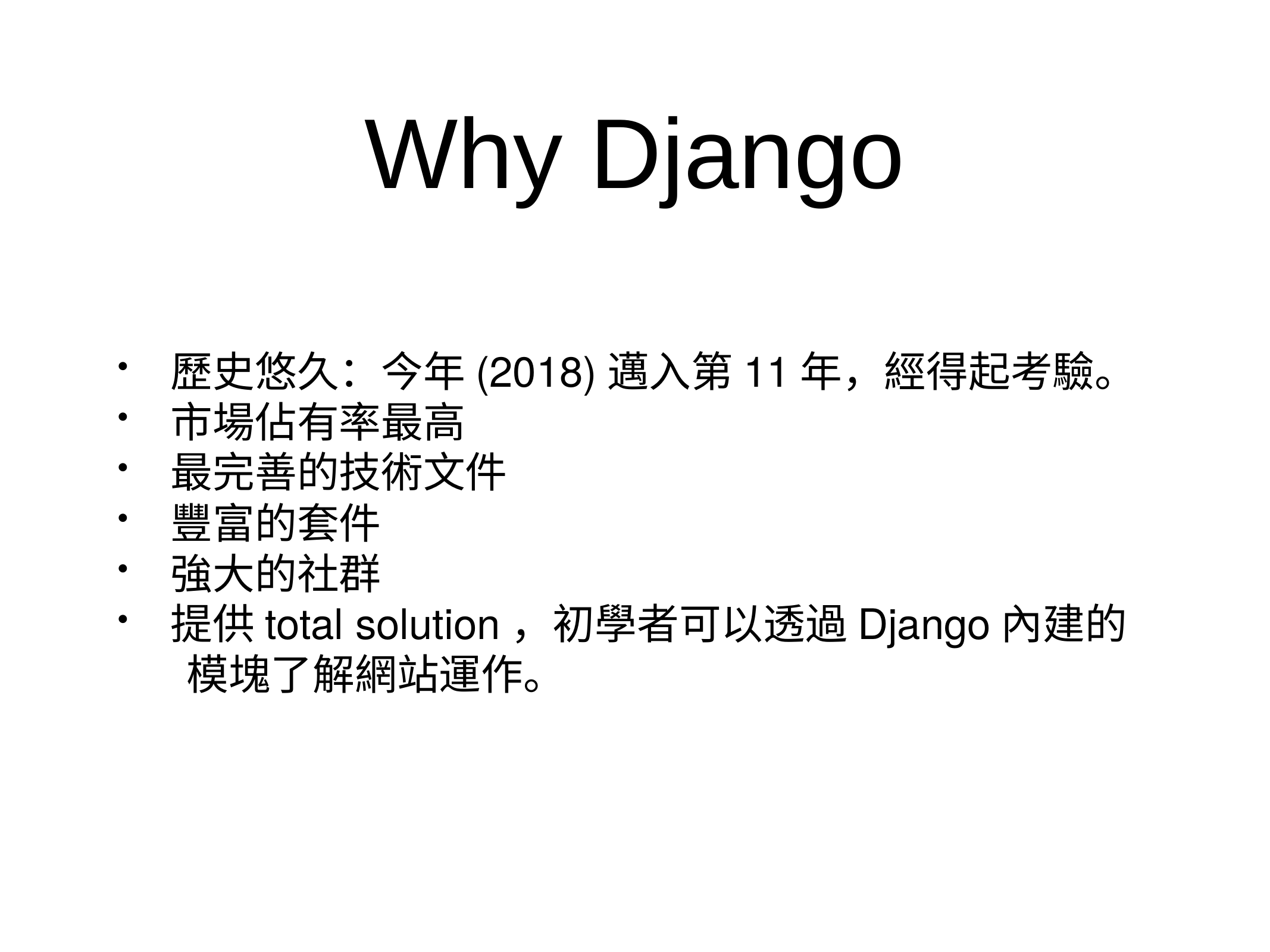

# Why Django
歷史悠久：今年(2018)邁入第11年，經得起考驗。
市場佔有率最高
最完善的技術文件
豐富的套件
強大的社群
提供total solution，初學者可以透過Django內建的
     模塊了解網站運作。